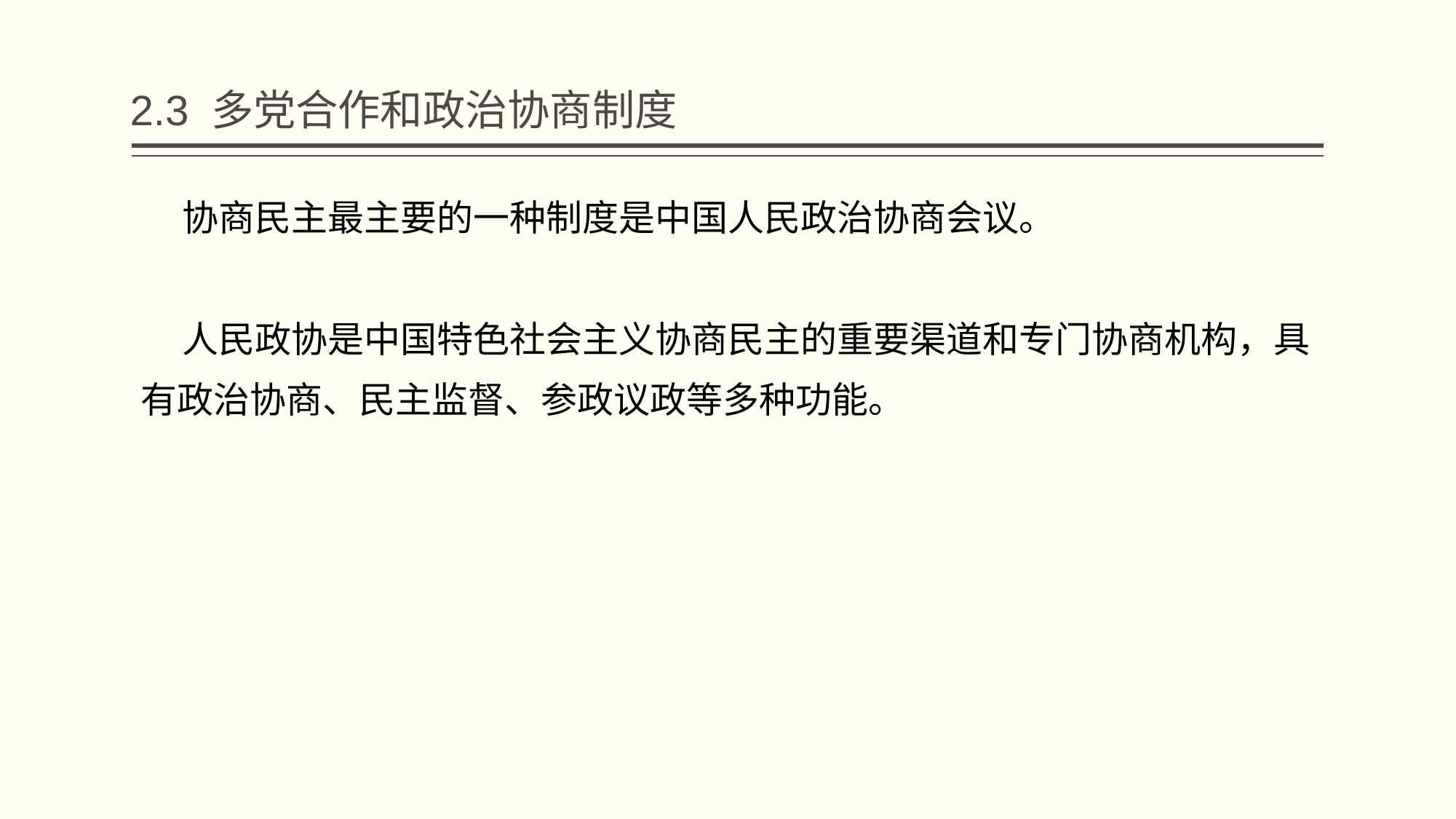

2.3 多党合作和政治协商制度
#
    协商民主最主要的一种制度是中国人民政治协商会议。

    人民政协是中国特色社会主义协商民主的重要渠道和专门协商机构，具有政治协商、民主监督、参政议政等多种功能。